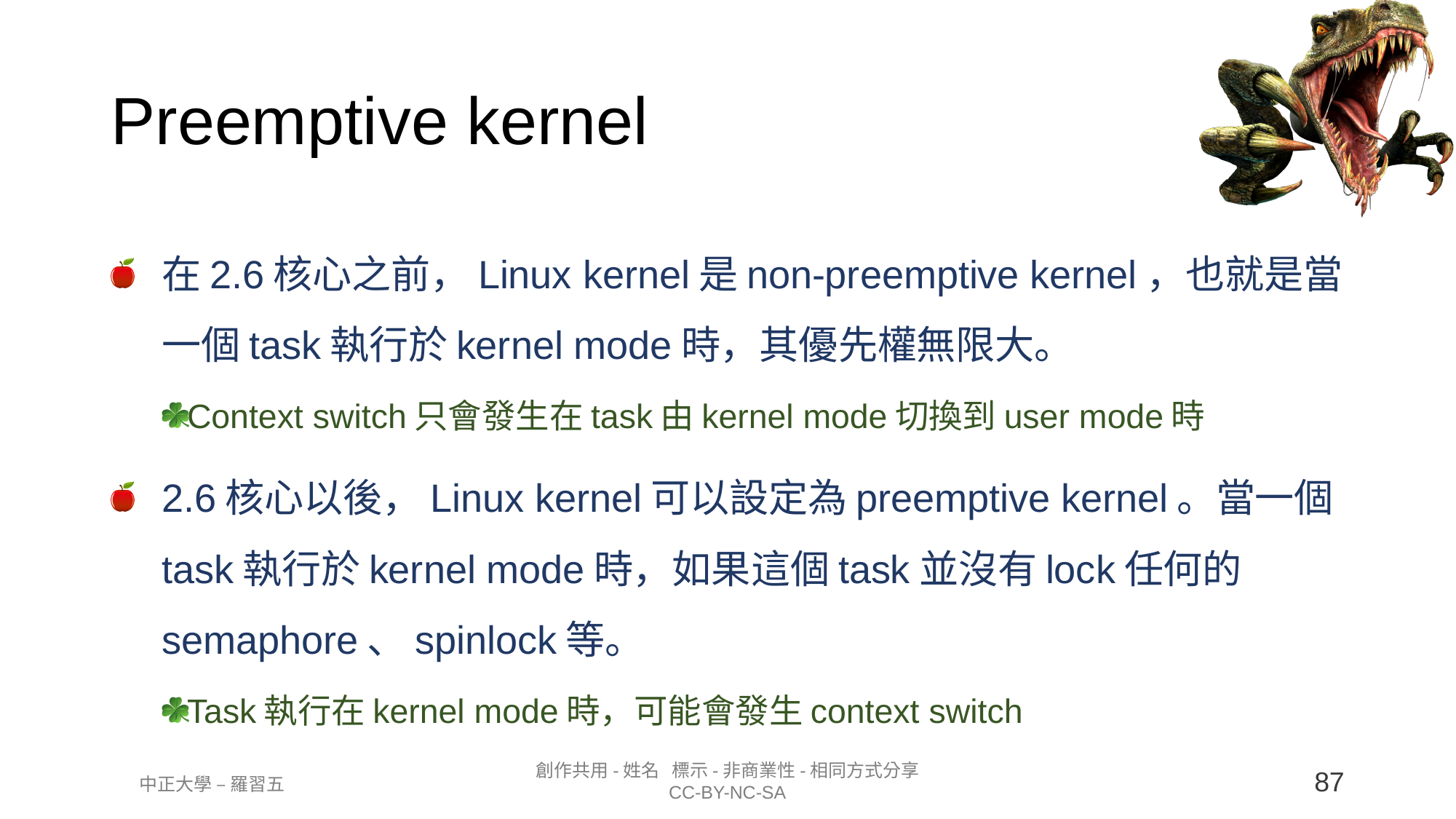

# Preemptive kernel
在2.6核心之前，Linux kernel是non-preemptive kernel，也就是當一個task執行於kernel mode時，其優先權無限大。
Context switch只會發生在task由kernel mode切換到user mode時
2.6核心以後，Linux kernel可以設定為preemptive kernel。當一個task執行於kernel mode時，如果這個task並沒有lock任何的semaphore、spinlock等。
Task執行在kernel mode時，可能會發生context switch